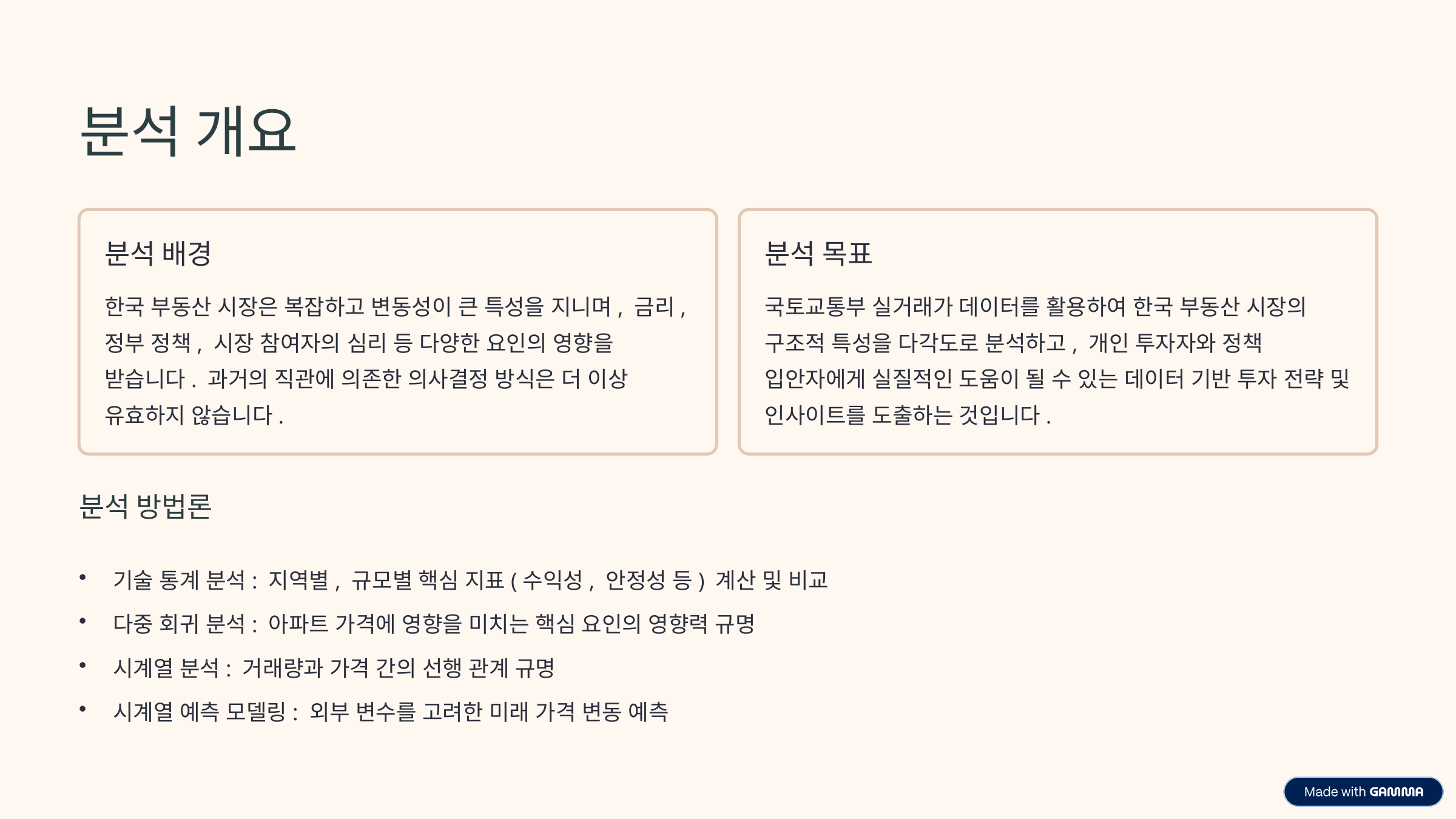

분석 개요

분석 배경
분석 목표
한국 부동산 시장은 복잡하고 변동성이 큰 특성을 지니며, 금리, 정부 정책, 시장 참여자의 심리 등 다양한 요인의 영향을 받습니다. 과거의 직관에 의존한 의사결정 방식은 더 이상 유효하지 않습니다.
국토교통부 실거래가 데이터를 활용하여 한국 부동산 시장의 구조적 특성을 다각도로 분석하고, 개인 투자자와 정책 입안자에게 실질적인 도움이 될 수 있는 데이터 기반 투자 전략 및 인사이트를 도출하는 것입니다.
분석 방법론
기술 통계 분석: 지역별, 규모별 핵심 지표(수익성, 안정성 등) 계산 및 비교
다중 회귀 분석: 아파트 가격에 영향을 미치는 핵심 요인의 영향력 규명
시계열 분석: 거래량과 가격 간의 선행 관계 규명
시계열 예측 모델링: 외부 변수를 고려한 미래 가격 변동 예측